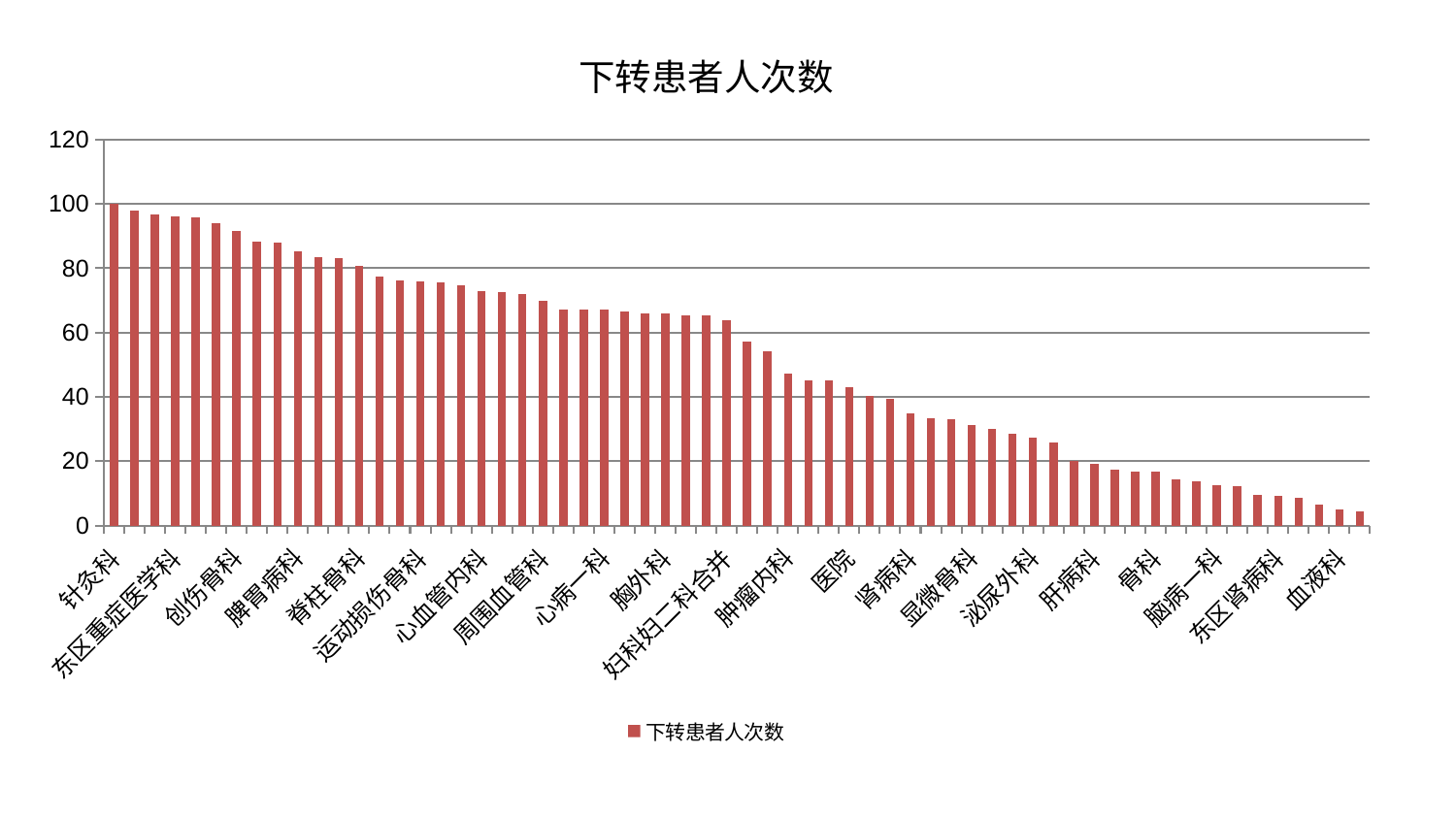

### Chart: 下转患者人次数

| Category | 下转患者人次数 |
|---|---|
| 针灸科 | 100.0 |
| 小儿骨科 | 97.79967513475461 |
| 肝胆外科 | 96.7525983696701 |
| 东区重症医学科 | 96.21480102764869 |
| 儿科 | 95.88746046733351 |
| 关节骨科 | 94.0855323258782 |
| 创伤骨科 | 91.47704019385013 |
| 消化内科 | 88.21213070826454 |
| 康复科 | 87.90722454327644 |
| 脾胃病科 | 85.34512889724257 |
| 风湿病科 | 83.60619999027001 |
| 普通外科 | 83.12336794486549 |
| 脊柱骨科 | 80.82946126943828 |
| 综合内科 | 77.40661970237232 |
| 中医外治中心 | 76.09998831692418 |
| 运动损伤骨科 | 75.96738996272776 |
| 西区重症医学科 | 75.74193352920814 |
| 老年医学科 | 74.64678515532988 |
| 心血管内科 | 72.75562249877856 |
| 微创骨科 | 72.59752036078982 |
| 心病二科 | 71.88441230839565 |
| 周围血管科 | 69.74185529434699 |
| 呼吸内科 | 67.12182943911122 |
| 肾脏内科 | 67.1099950819146 |
| 心病一科 | 67.06123110360645 |
| 脾胃科消化科合并 | 66.68944588182119 |
| 小儿推拿科 | 66.04540193625012 |
| 胸外科 | 65.9639399274387 |
| 男科 | 65.27052506884922 |
| 皮肤科 | 65.26180424479169 |
| 妇科妇二科合并 | 63.74681266266554 |
| 乳腺甲状腺外科 | 57.249318596170866 |
| 重症医学科 | 54.12050761370587 |
| 肿瘤内科 | 47.194192282446885 |
| 心病三科 | 45.18786094537075 |
| 眼科 | 45.175477965740214 |
| 医院 | 43.10201304337026 |
| 产科 | 40.258673466146234 |
| 身心医学科 | 39.2267857887327 |
| 肾病科 | 34.95082698246167 |
| 妇二科 | 33.213673576161135 |
| 神经内科 | 32.93074247532947 |
| 显微骨科 | 31.12616738726953 |
| 推拿科 | 29.988722280254244 |
| 妇科 | 28.48969667079868 |
| 泌尿外科 | 27.270403535008963 |
| 美容皮肤科 | 25.66734248181548 |
| 中医经典科 | 19.994774670067457 |
| 肝病科 | 19.06227055939995 |
| 治未病中心 | 17.34923775848673 |
| 脑病三科 | 16.848865559545022 |
| 骨科 | 16.749677866130888 |
| 神经外科 | 14.354841257503628 |
| 脑病二科 | 13.724145976493269 |
| 脑病一科 | 12.559351714869363 |
| 心病四科 | 12.137171366754282 |
| 肛肠科 | 9.390132069582735 |
| 东区肾病科 | 9.302808593299927 |
| 内分泌科 | 8.618271778988774 |
| 耳鼻喉科 | 6.533864854531363 |
| 血液科 | 4.8495858223404555 |
| 口腔科 | 4.272732745968898 |
236